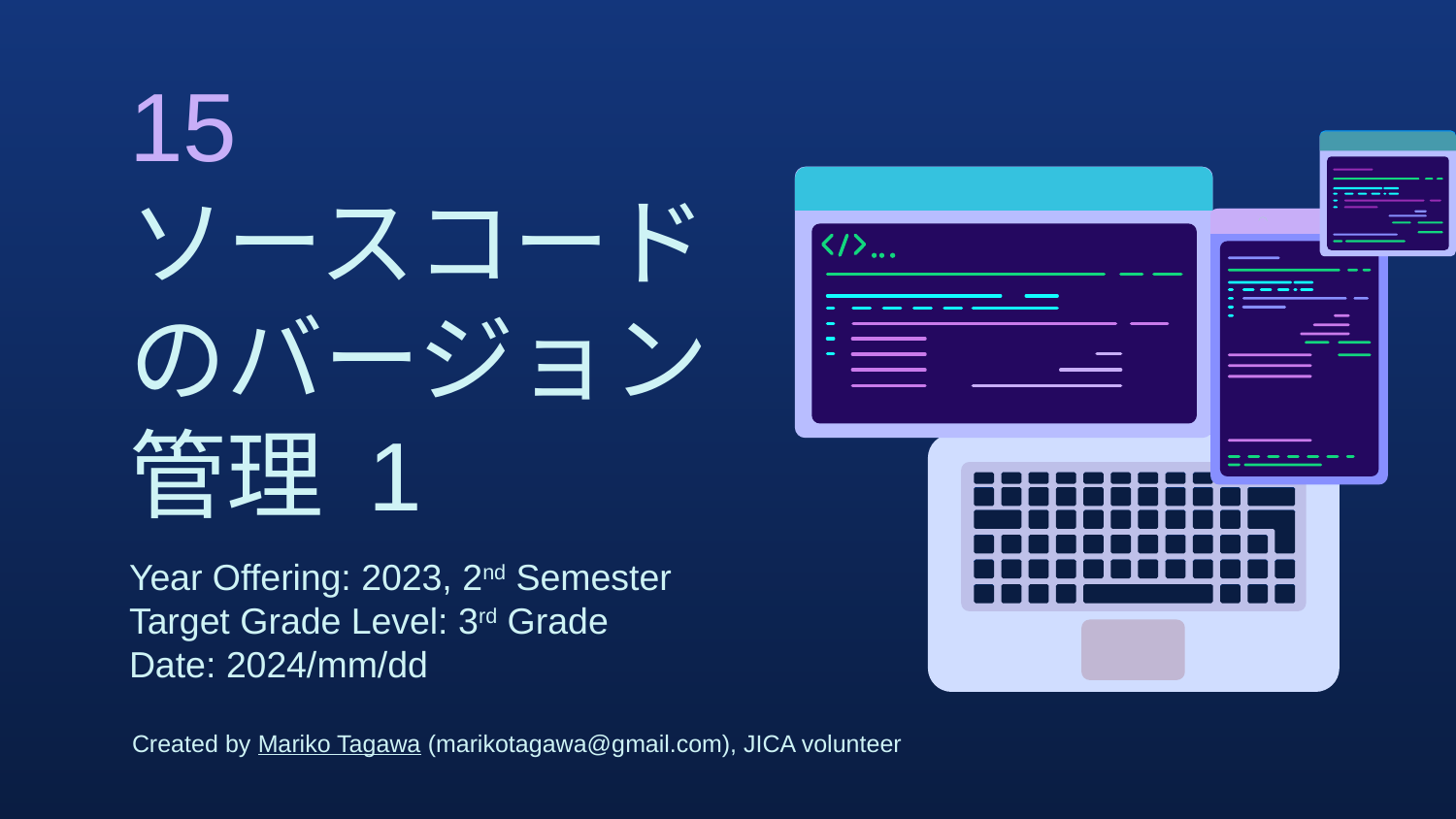

# 15 ソースコードのバージョン管理 1

Year Offering: 2023, 2nd Semester
Target Grade Level: 3rd Grade
Date: 2024/mm/dd

Created by Mariko Tagawa (marikotagawa@gmail.com), JICA volunteer